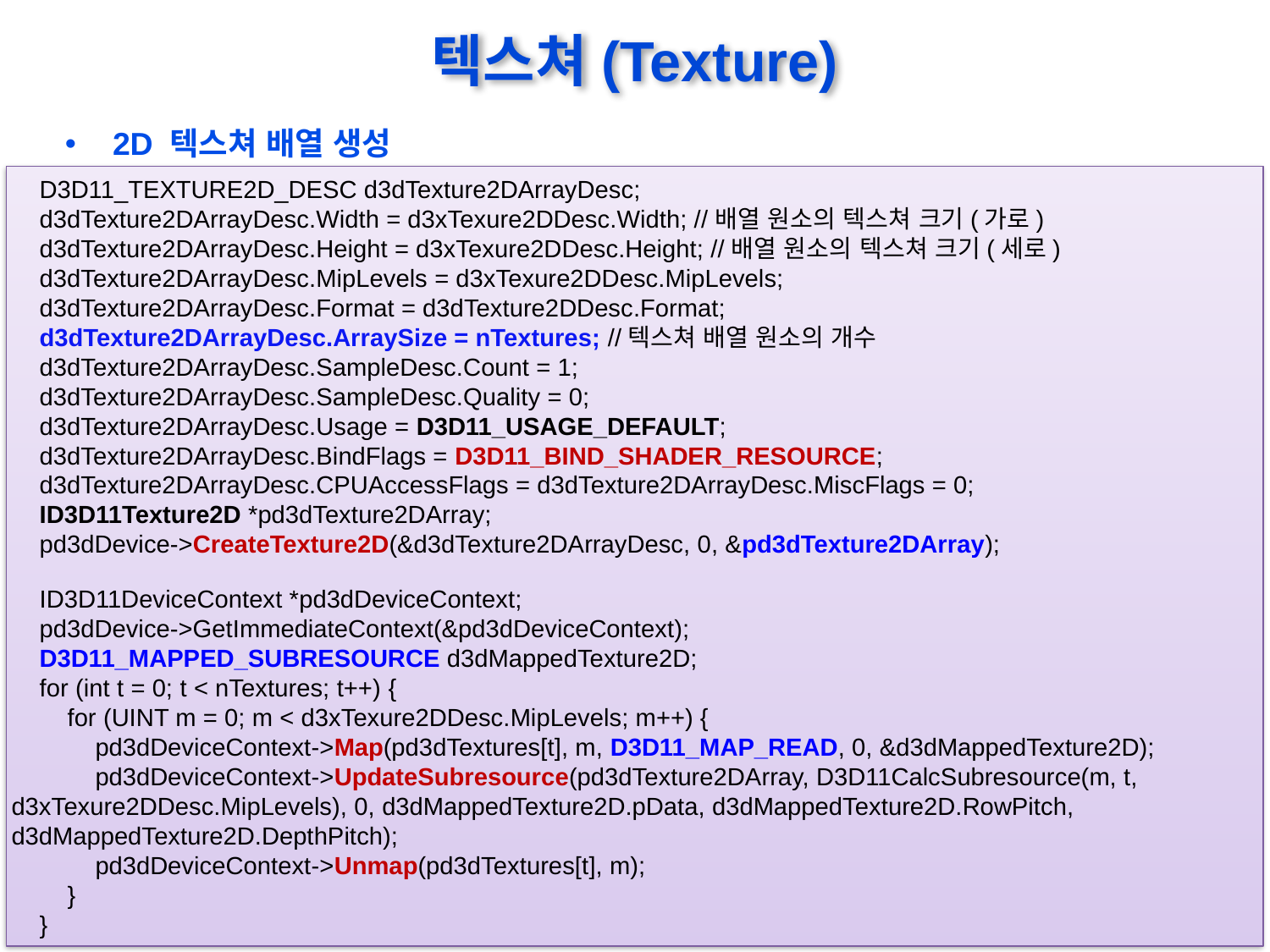

# 텍스쳐(Texture)
2D 텍스쳐 배열 생성

    D3D11_TEXTURE2D_DESC d3dTexture2DArrayDesc;
    d3dTexture2DArrayDesc.Width = d3xTexure2DDesc.Width; //배열 원소의 텍스쳐 크기(가로)
    d3dTexture2DArrayDesc.Height = d3xTexure2DDesc.Height; //배열 원소의 텍스쳐 크기(세로)
    d3dTexture2DArrayDesc.MipLevels = d3xTexure2DDesc.MipLevels;
    d3dTexture2DArrayDesc.Format = d3dTexture2DDesc.Format;
    d3dTexture2DArrayDesc.ArraySize = nTextures; //텍스쳐 배열 원소의 개수
    d3dTexture2DArrayDesc.SampleDesc.Count = 1;
    d3dTexture2DArrayDesc.SampleDesc.Quality = 0;
    d3dTexture2DArrayDesc.Usage = D3D11_USAGE_DEFAULT;
    d3dTexture2DArrayDesc.BindFlags = D3D11_BIND_SHADER_RESOURCE;
    d3dTexture2DArrayDesc.CPUAccessFlags = d3dTexture2DArrayDesc.MiscFlags = 0;
    ID3D11Texture2D *pd3dTexture2DArray;
    pd3dDevice->CreateTexture2D(&d3dTexture2DArrayDesc, 0, &pd3dTexture2DArray);

    ID3D11DeviceContext *pd3dDeviceContext;
    pd3dDevice->GetImmediateContext(&pd3dDeviceContext);
    D3D11_MAPPED_SUBRESOURCE d3dMappedTexture2D;
    for (int t = 0; t < nTextures; t++) {
        for (UINT m = 0; m < d3xTexure2DDesc.MipLevels; m++) {
            pd3dDeviceContext->Map(pd3dTextures[t], m, D3D11_MAP_READ, 0, &d3dMappedTexture2D);
            pd3dDeviceContext->UpdateSubresource(pd3dTexture2DArray, D3D11CalcSubresource(m, t, d3xTexure2DDesc.MipLevels), 0, d3dMappedTexture2D.pData, d3dMappedTexture2D.RowPitch, d3dMappedTexture2D.DepthPitch);
            pd3dDeviceContext->Unmap(pd3dTextures[t], m);
        }
    }